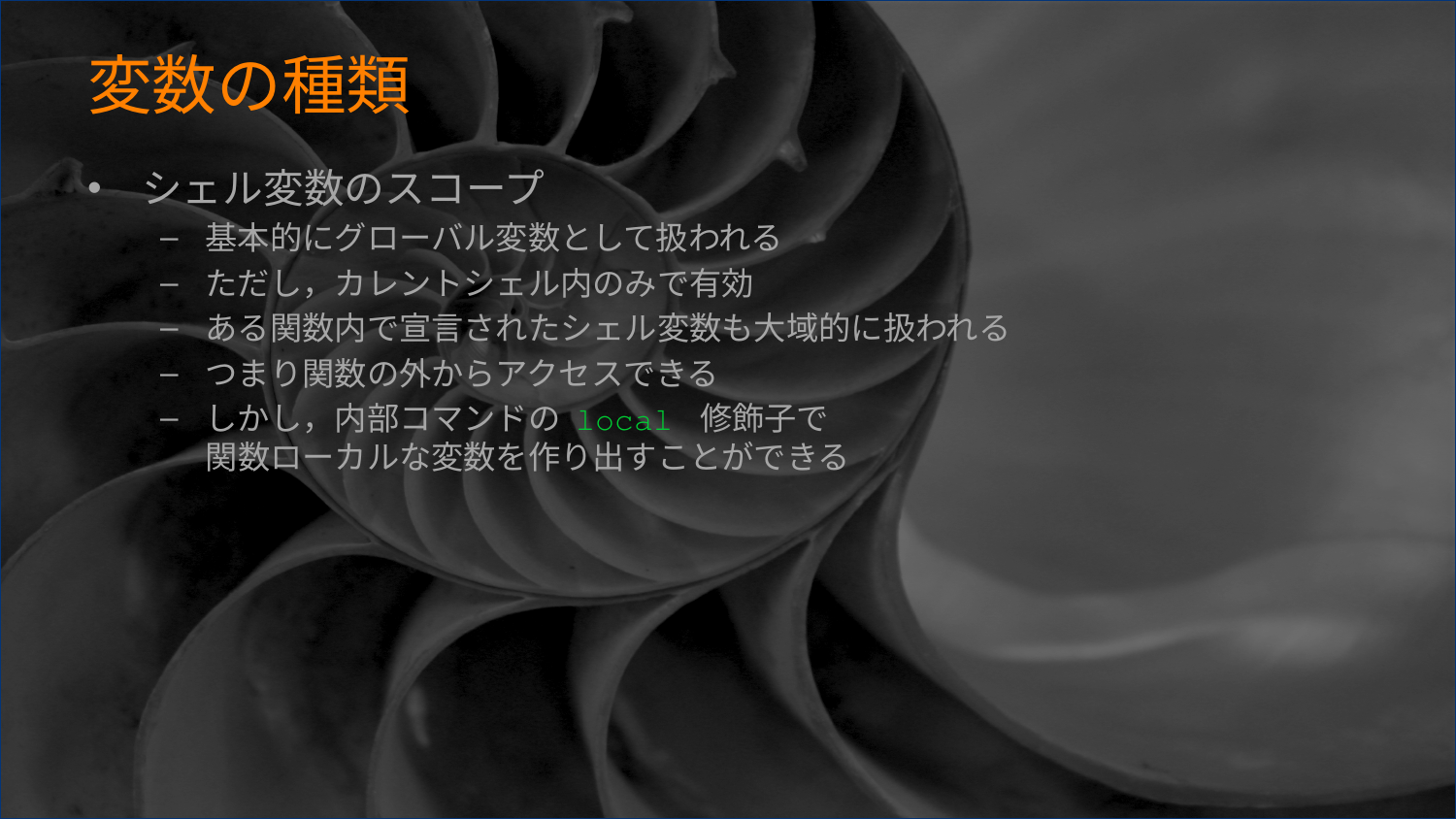

# 変数の種類
シェル変数のスコープ
基本的にグローバル変数として扱われる
ただし，カレントシェル内のみで有効
ある関数内で宣言されたシェル変数も大域的に扱われる
つまり関数の外からアクセスできる
しかし，内部コマンドの local 修飾子で
関数ローカルな変数を作り出すことができる